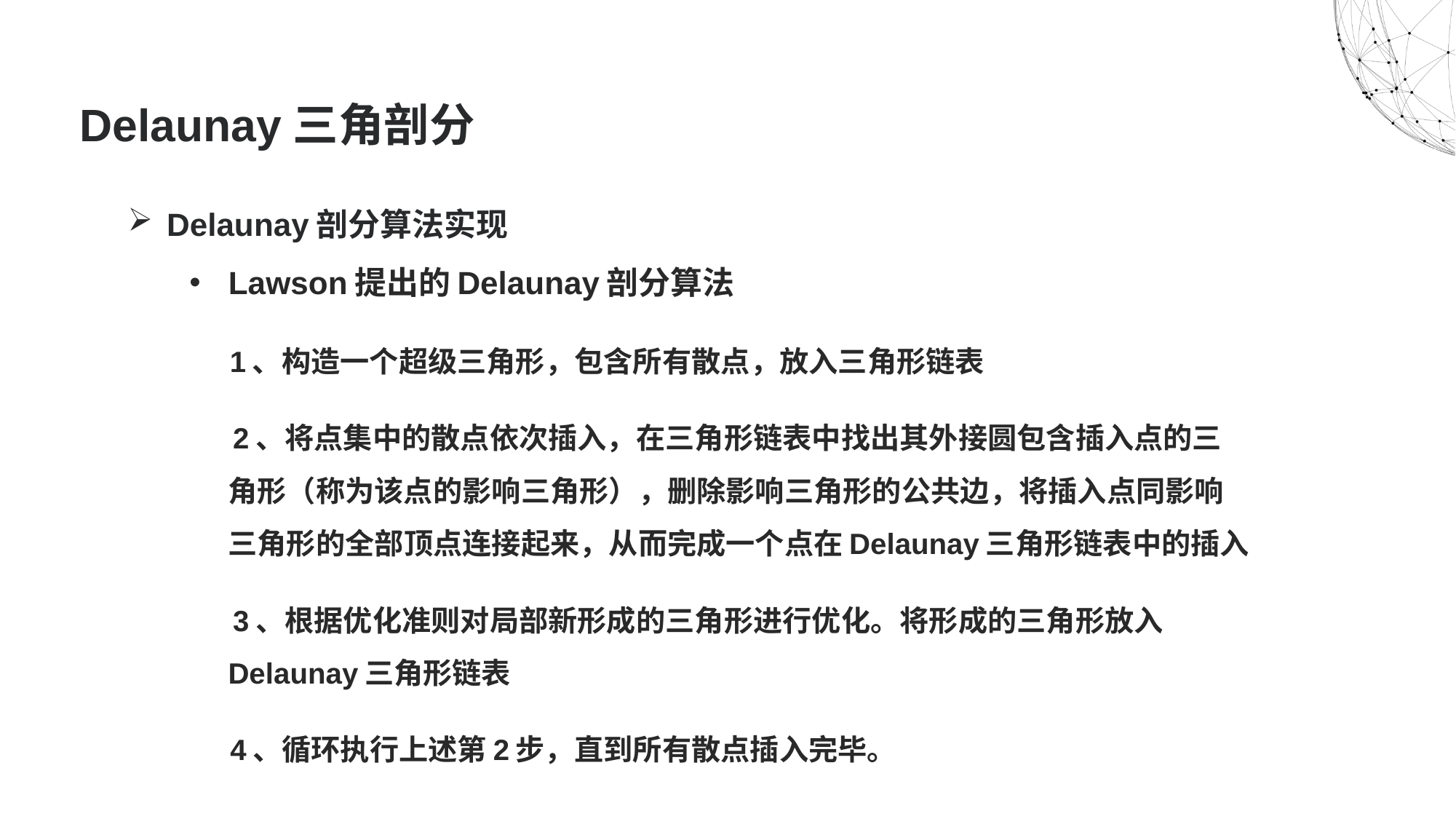

Delaunay三角剖分
Delaunay剖分算法实现
Lawson提出的Delaunay剖分算法
　1、构造一个超级三角形，包含所有散点，放入三角形链表
　2、将点集中的散点依次插入，在三角形链表中找出其外接圆包含插入点的三角形（称为该点的影响三角形），删除影响三角形的公共边，将插入点同影响三角形的全部顶点连接起来，从而完成一个点在Delaunay三角形链表中的插入
　3、根据优化准则对局部新形成的三角形进行优化。将形成的三角形放入Delaunay三角形链表
    4、循环执行上述第2步，直到所有散点插入完毕。